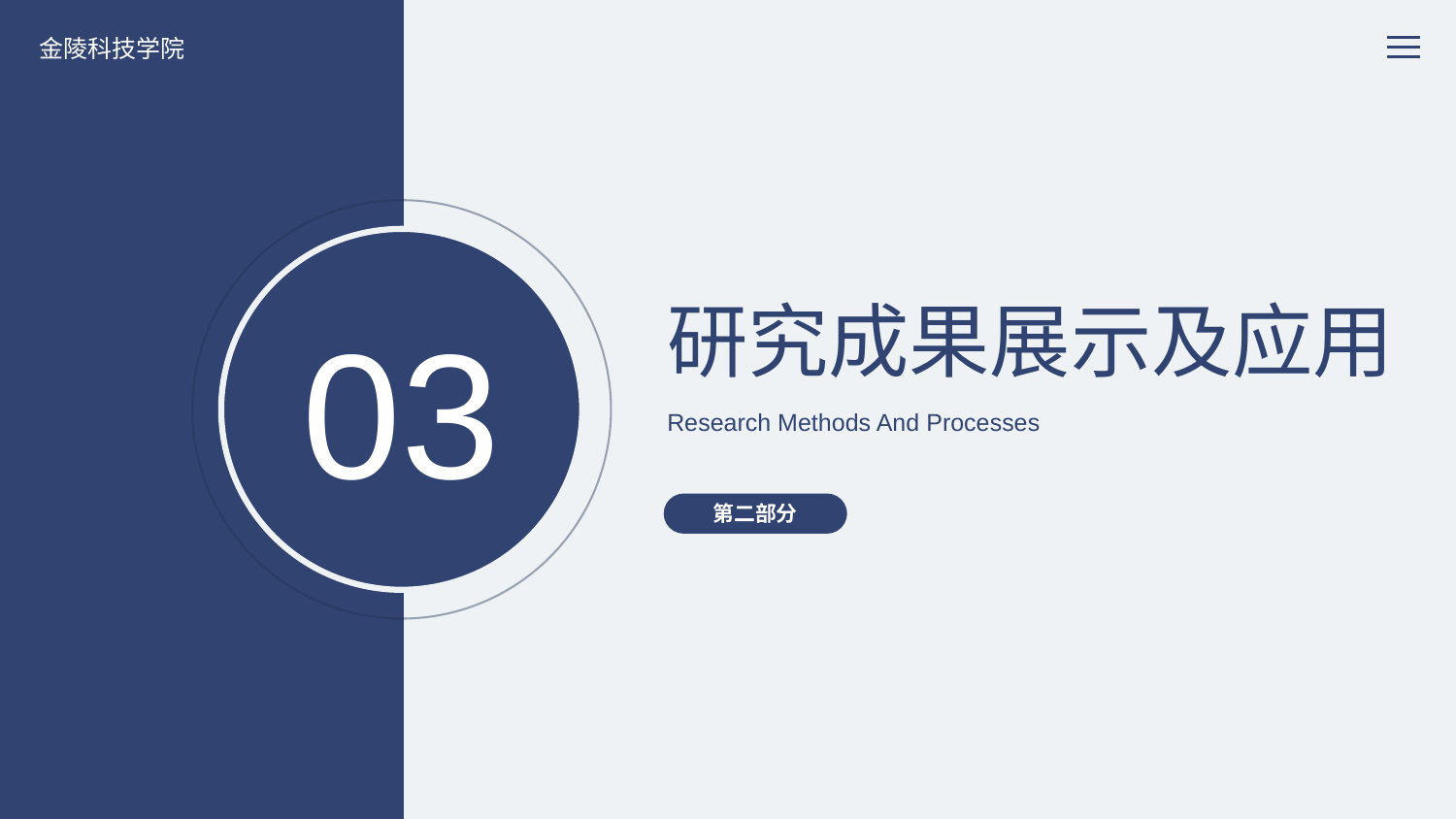

金陵科技学院

研究成果展示及应用
03
Research Methods And Processes
第二部分